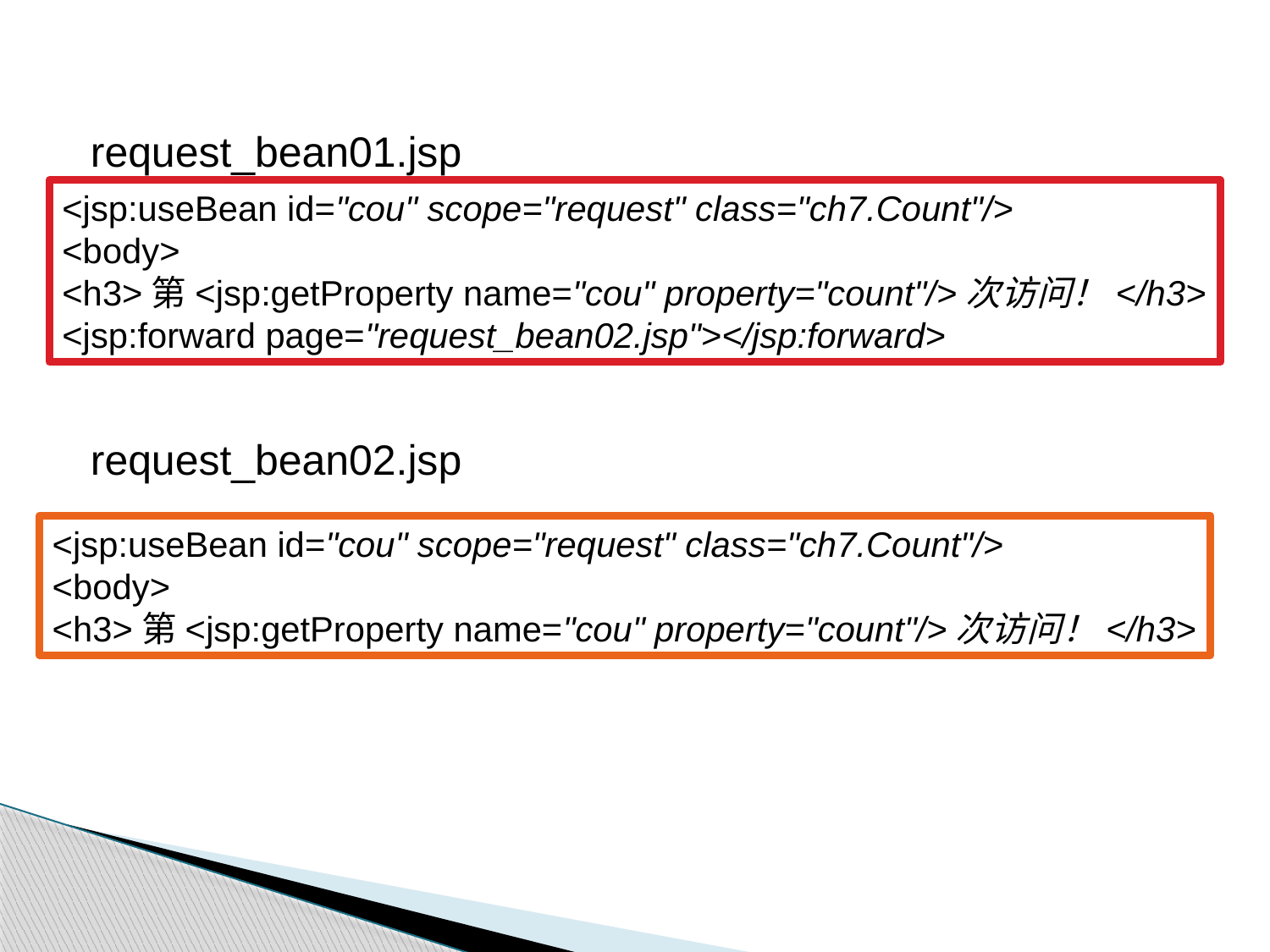

request_bean01.jsp
<jsp:useBean id="cou" scope="request" class="ch7.Count"/>
<body>
<h3>第<jsp:getProperty name="cou" property="count"/>次访问！</h3>
<jsp:forward page="request_bean02.jsp"></jsp:forward>
request_bean02.jsp
<jsp:useBean id="cou" scope="request" class="ch7.Count"/>
<body>
<h3>第<jsp:getProperty name="cou" property="count"/>次访问！</h3>